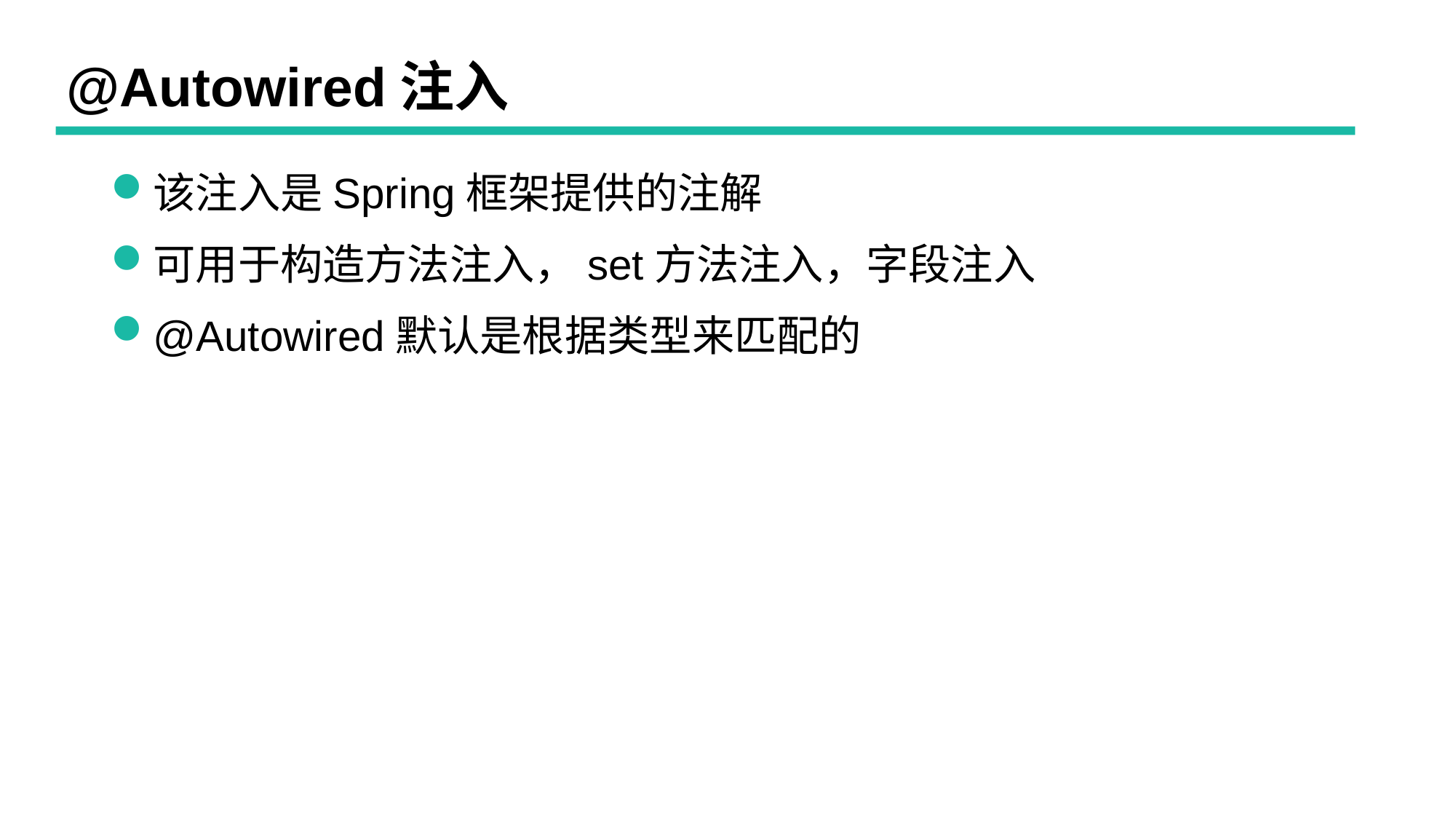

# @Autowired注入
该注入是Spring框架提供的注解
可用于构造方法注入，set方法注入，字段注入
@Autowired默认是根据类型来匹配的